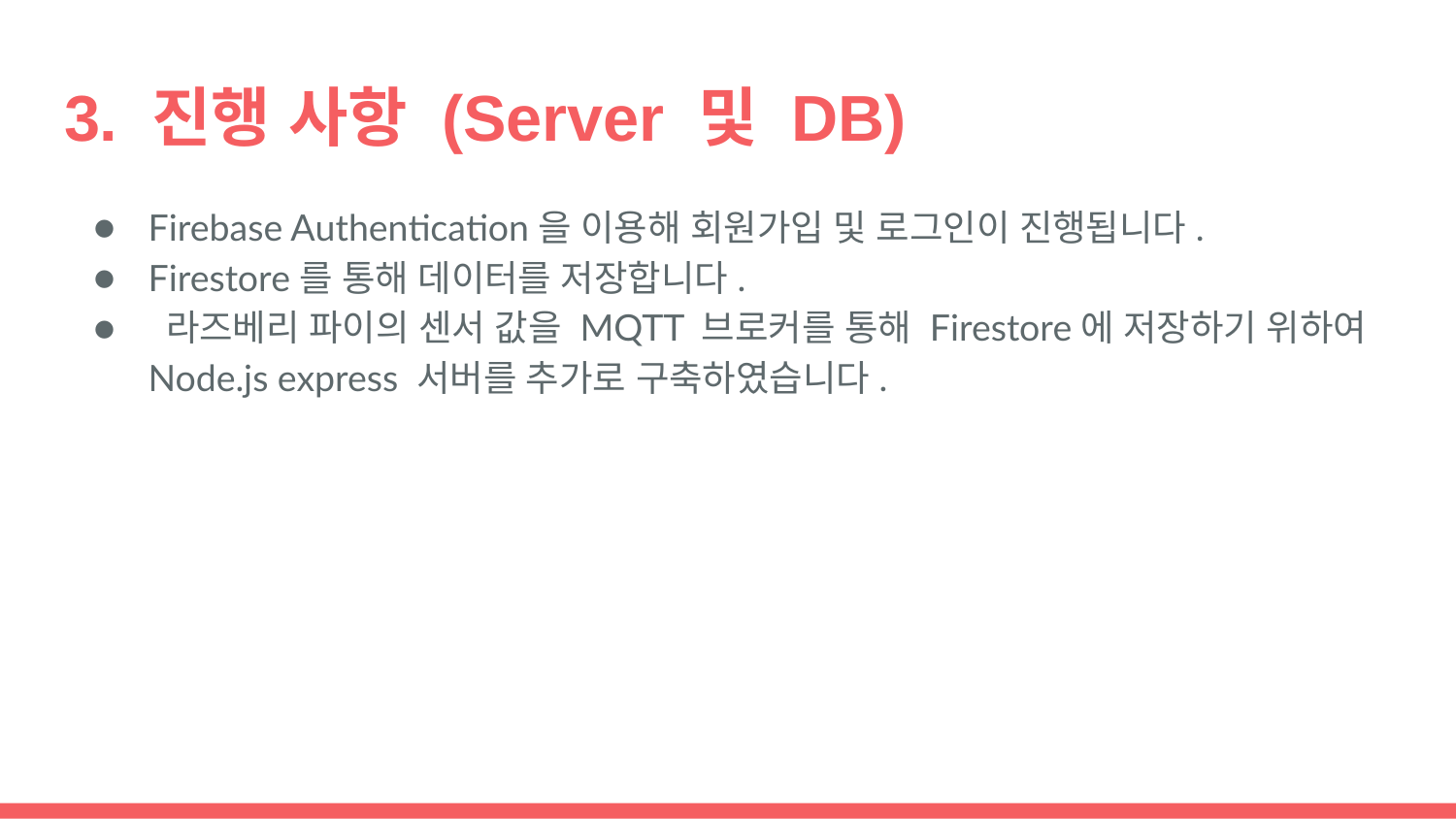

# 3. 진행 사항 (Server 및 DB)
Firebase Authentication을 이용해 회원가입 및 로그인이 진행됩니다.
Firestore를 통해 데이터를 저장합니다.
 라즈베리 파이의 센서 값을 MQTT 브로커를 통해 Firestore에 저장하기 위하여 Node.js express 서버를 추가로 구축하였습니다.